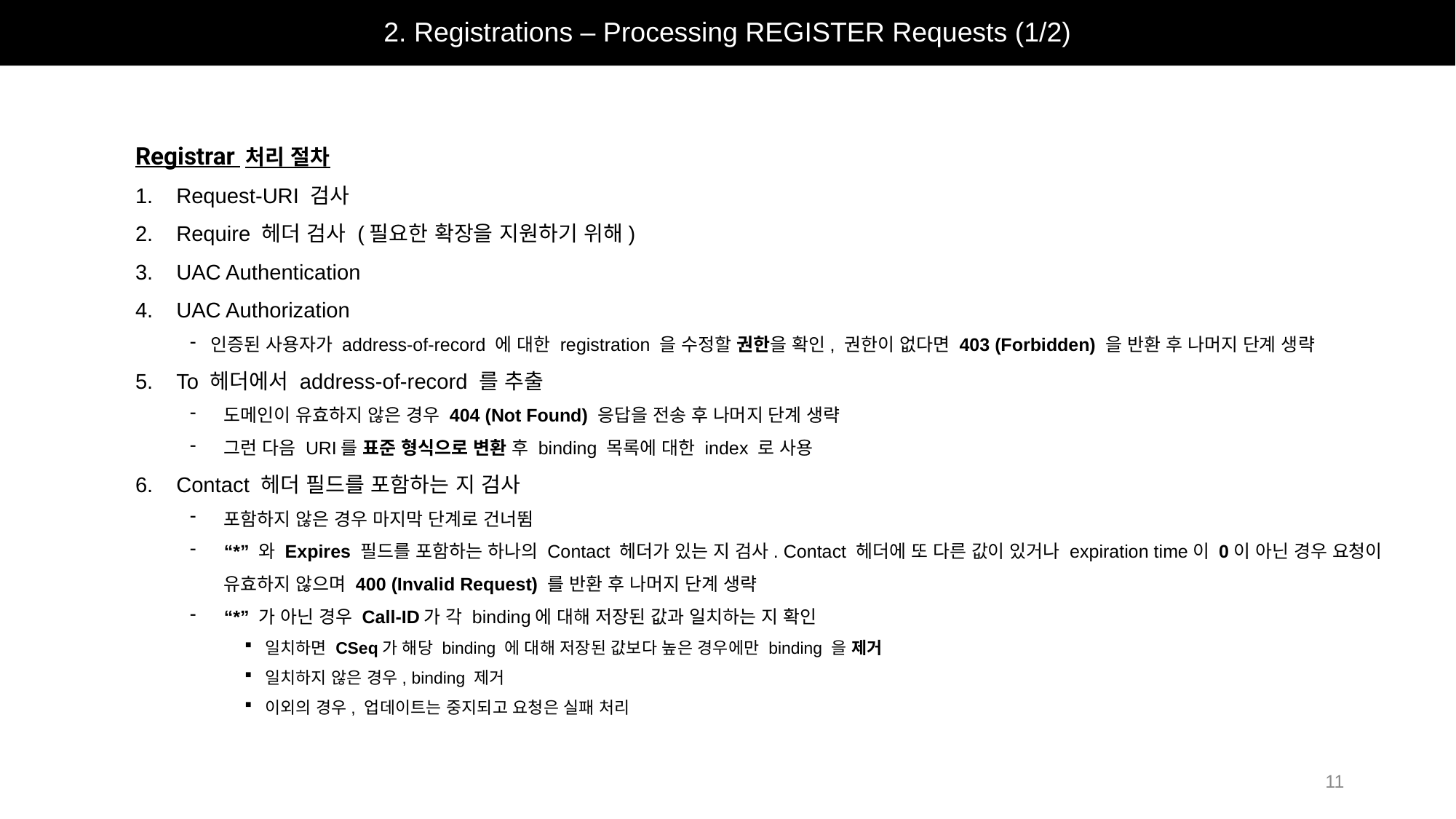

# 2. Registrations – Processing REGISTER Requests (1/2)
Registrar 처리 절차
Request-URI 검사
Require 헤더 검사 (필요한 확장을 지원하기 위해)
UAC Authentication
UAC Authorization
인증된 사용자가 address-of-record 에 대한 registration 을 수정할 권한을 확인, 권한이 없다면 403 (Forbidden) 을 반환 후 나머지 단계 생략
To 헤더에서 address-of-record 를 추출
도메인이 유효하지 않은 경우 404 (Not Found) 응답을 전송 후 나머지 단계 생략
그런 다음 URI를 표준 형식으로 변환 후 binding 목록에 대한 index 로 사용
Contact 헤더 필드를 포함하는 지 검사
포함하지 않은 경우 마지막 단계로 건너뜀
“*” 와 Expires 필드를 포함하는 하나의 Contact 헤더가 있는 지 검사. Contact 헤더에 또 다른 값이 있거나 expiration time이 0이 아닌 경우 요청이
유효하지 않으며 400 (Invalid Request) 를 반환 후 나머지 단계 생략
“*” 가 아닌 경우 Call-ID가 각 binding에 대해 저장된 값과 일치하는 지 확인
일치하면 CSeq가 해당 binding 에 대해 저장된 값보다 높은 경우에만 binding 을 제거
일치하지 않은 경우, binding 제거
이외의 경우, 업데이트는 중지되고 요청은 실패 처리
11